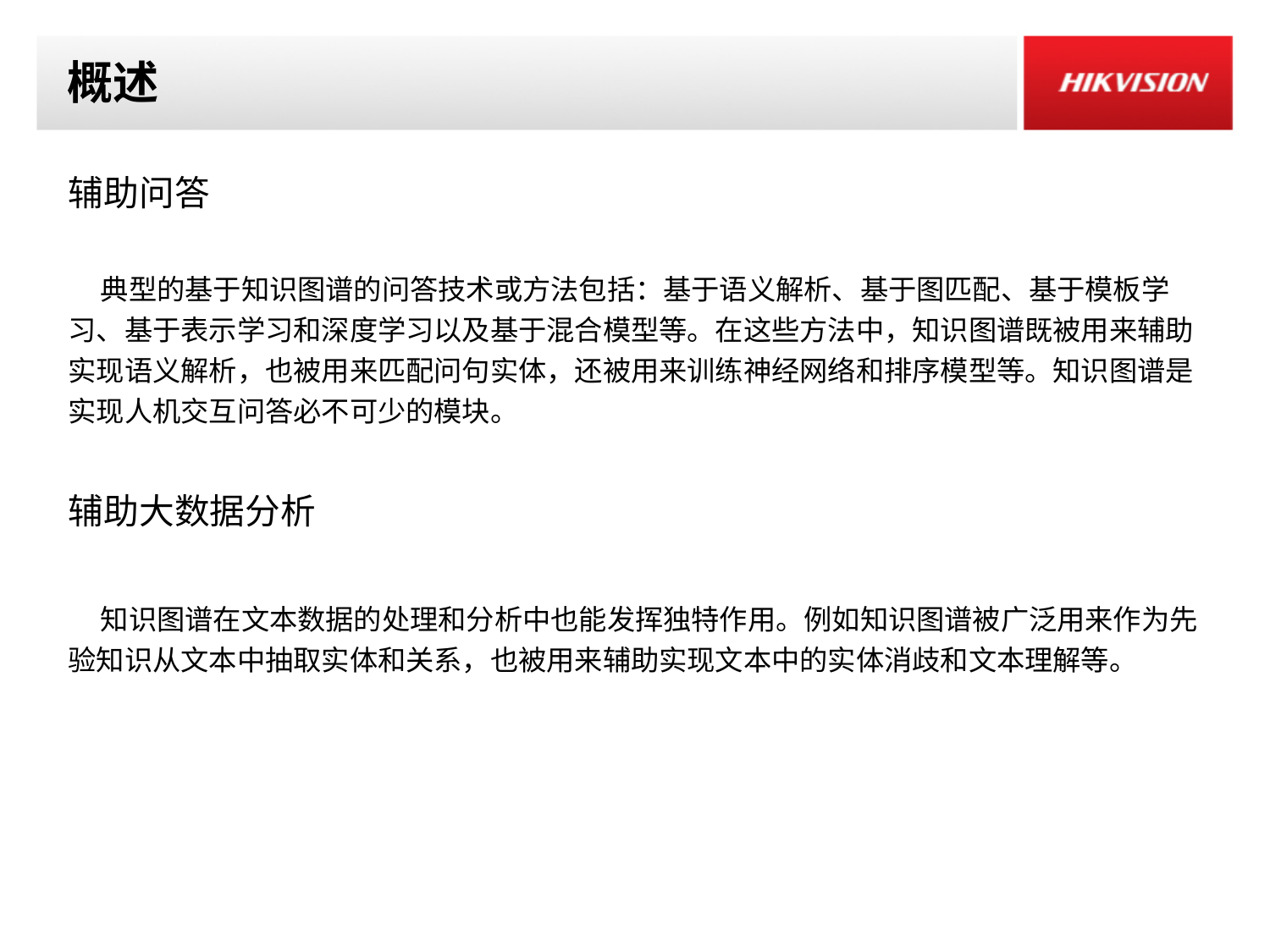

# 概述
辅助问答

    典型的基于知识图谱的问答技术或方法包括：基于语义解析、基于图匹配、基于模板学习、基于表示学习和深度学习以及基于混合模型等。在这些方法中，知识图谱既被用来辅助实现语义解析，也被用来匹配问句实体，还被用来训练神经网络和排序模型等。知识图谱是实现人机交互问答必不可少的模块。

辅助大数据分析

    知识图谱在文本数据的处理和分析中也能发挥独特作用。例如知识图谱被广泛用来作为先验知识从文本中抽取实体和关系，也被用来辅助实现文本中的实体消歧和文本理解等。